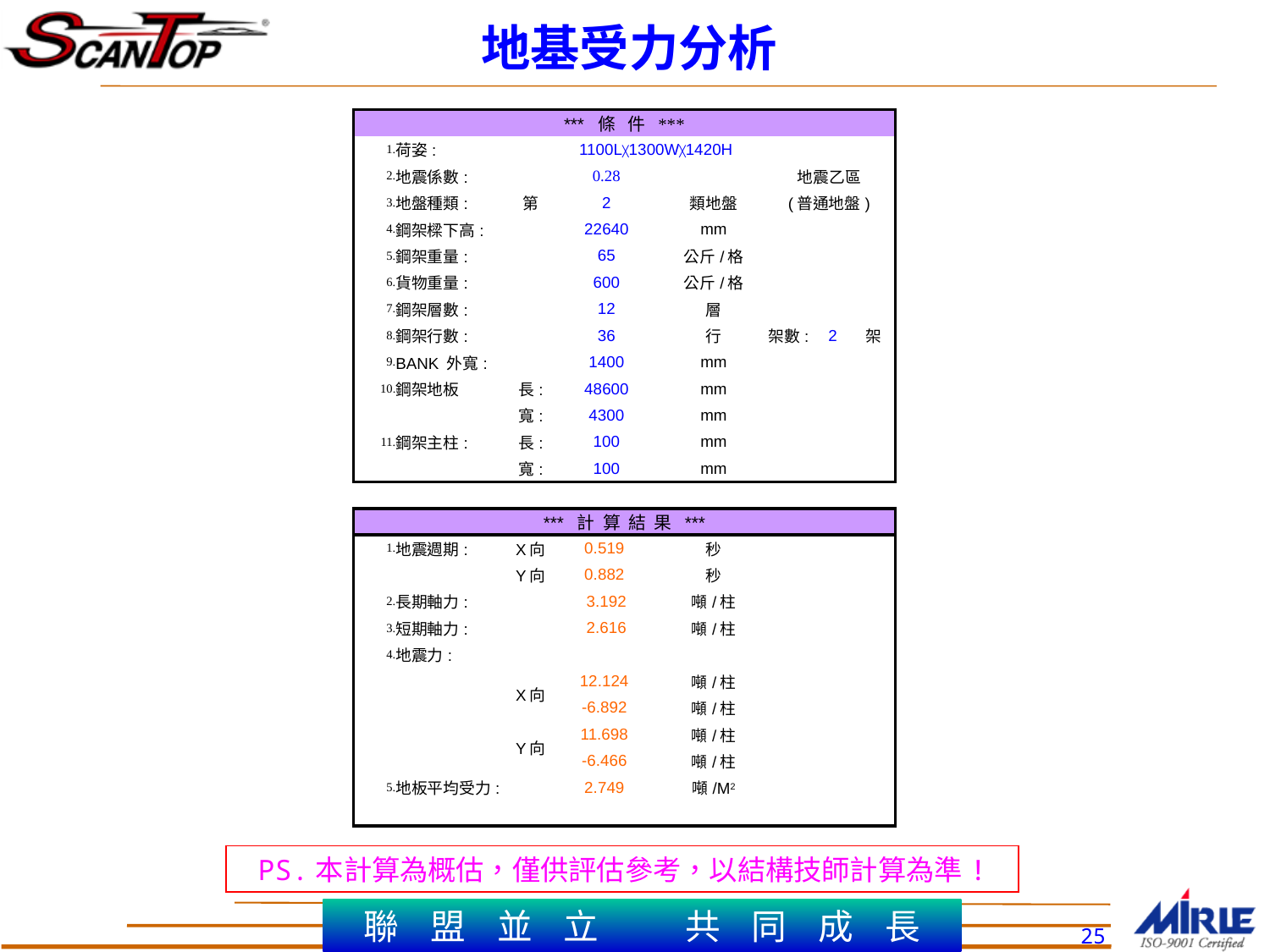

地基受力分析
| \*\*\* 條 件 \*\*\* |  |  |  |  |  |  |  |
| --- | --- | --- | --- | --- | --- | --- | --- |
| 1. | 荷姿: |  | 1100L╳1300W╳1420H |  |  |  |  |
| 2. | 地震係數: |  | 0.28 |  | 地震乙區 |  |  |
| 3. | 地盤種類: | 第 | 2 | 類地盤 | (普通地盤) |  |  |
| 4. | 鋼架樑下高: |  | 22640 | mm |  |  |  |
| 5. | 鋼架重量: |  | 65 | 公斤/格 |  |  |  |
| 6. | 貨物重量: |  | 600 | 公斤/格 |  |  |  |
| 7. | 鋼架層數: |  | 12 | 層 |  |  |  |
| 8. | 鋼架行數: |  | 36 | 行 | 架數: | 2 | 架 |
| 9. | BANK 外寬: |  | 1400 | mm |  |  |  |
| 10. | 鋼架地板 | 長: | 48600 | mm |  |  |  |
|  |  | 寬: | 4300 | mm |  |  |  |
| 11. | 鋼架主柱: | 長: | 100 | mm |  |  |  |
|  |  | 寬: | 100 | mm |  |  |  |
|  |  |  |  |  |  |  |  |
| \*\*\* 計 算 結 果 \*\*\* |  |  |  |  |  |  |  |
| 1. | 地震週期: | X向 | 0.519 | 秒 |  |  |  |
|  |  | Y向 | 0.882 | 秒 |  |  |  |
| 2. | 長期軸力: |  | 3.192 | 噸/柱 |  |  |  |
| 3. | 短期軸力: |  | 2.616 | 噸/柱 |  |  |  |
| 4. | 地震力: |  |  |  |  |  |  |
|  |  | X向 | 12.124 | 噸/柱 |  |  |  |
|  |  |  | -6.892 | 噸/柱 |  |  |  |
|  |  | Y向 | 11.698 | 噸/柱 |  |  |  |
|  |  |  | -6.466 | 噸/柱 |  |  |  |
| 5. | 地板平均受力: |  | 2.749 | 噸/M2 |  |  |  |
|  |  |  |  |  |  |  |  |
PS.本計算為概估，僅供評估參考，以結構技師計算為準!
25